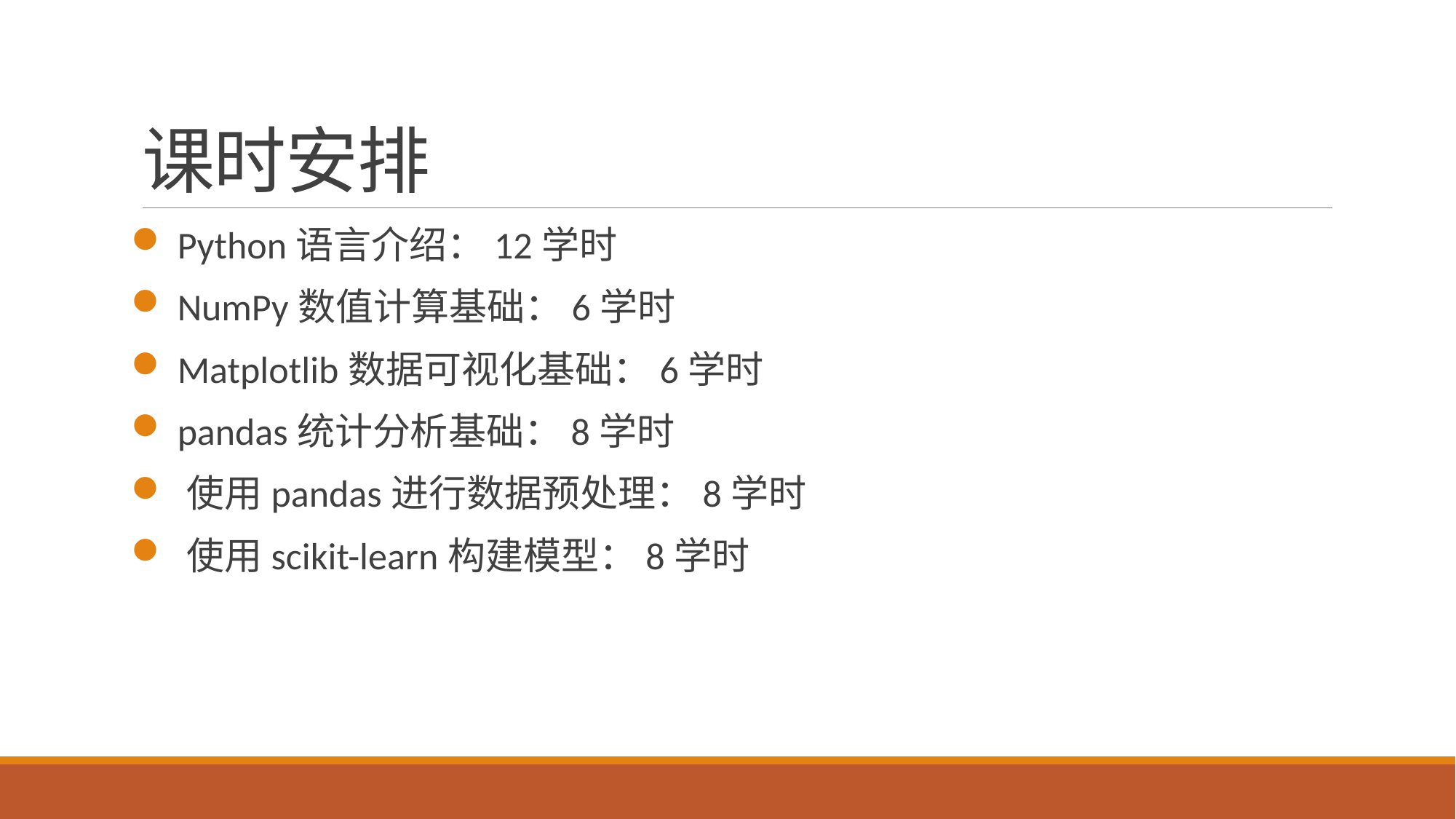

# 课时安排
 Python语言介绍：12学时
 NumPy数值计算基础：6学时
 Matplotlib数据可视化基础：6学时
 pandas统计分析基础：8学时
 使用pandas进行数据预处理：8学时
 使用scikit-learn构建模型：8学时